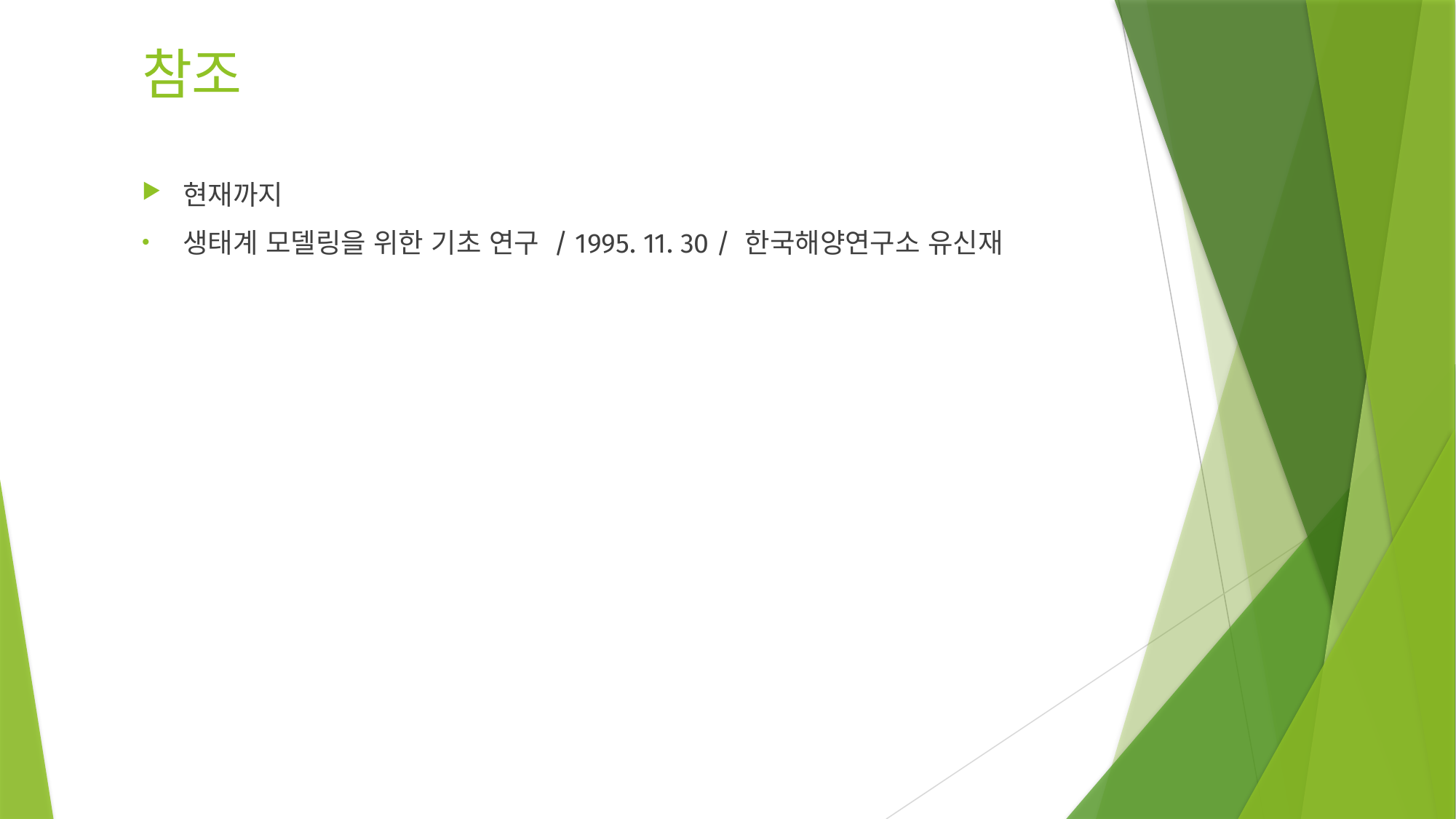

# 참조
현재까지
생태계 모델링을 위한 기초 연구 / 1995. 11. 30 / 한국해양연구소 유신재